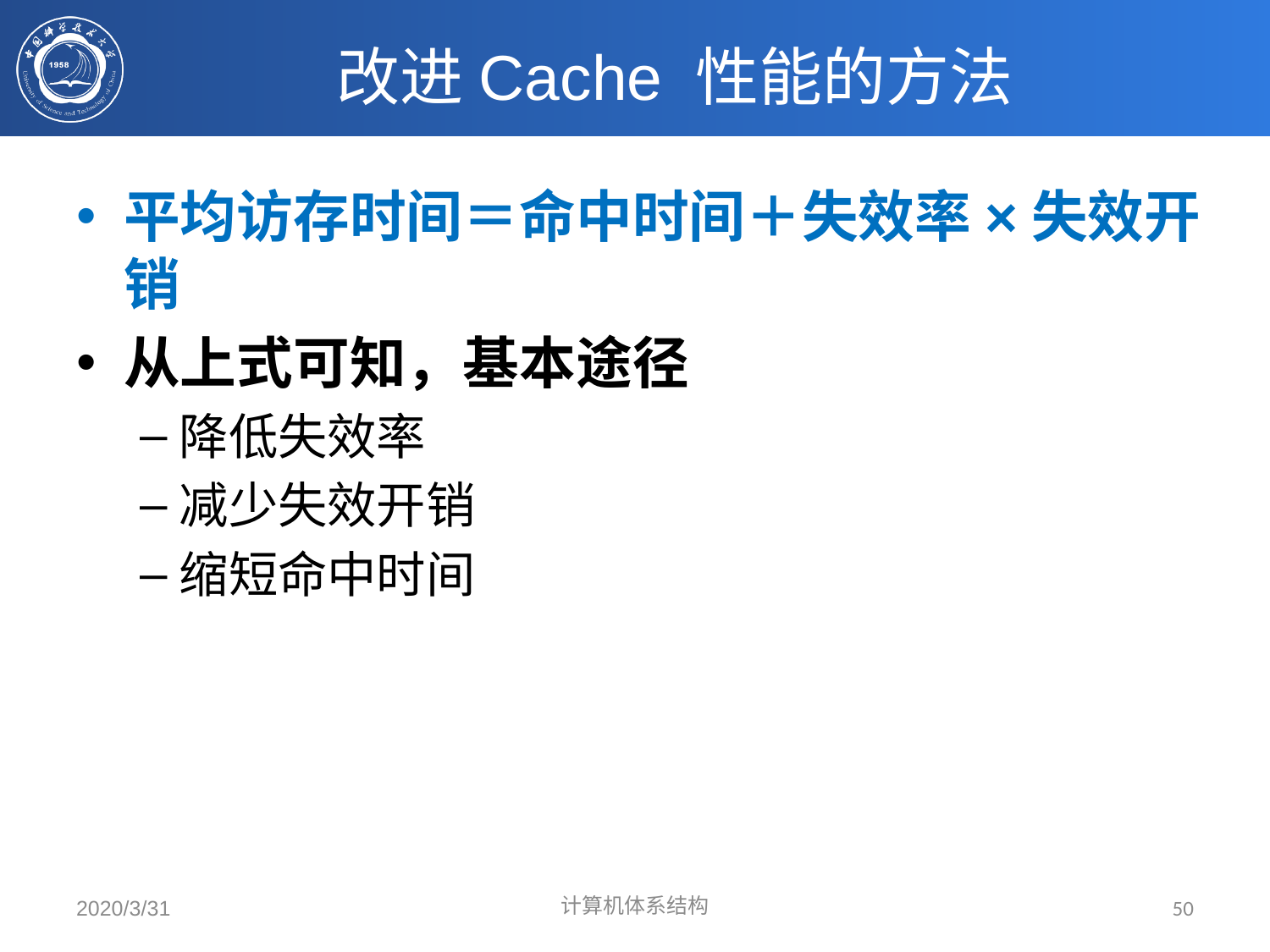

# 改进Cache 性能的方法
平均访存时间＝命中时间＋失效率×失效开销
从上式可知，基本途径
降低失效率
减少失效开销
缩短命中时间
2020/3/31
计算机体系结构
50